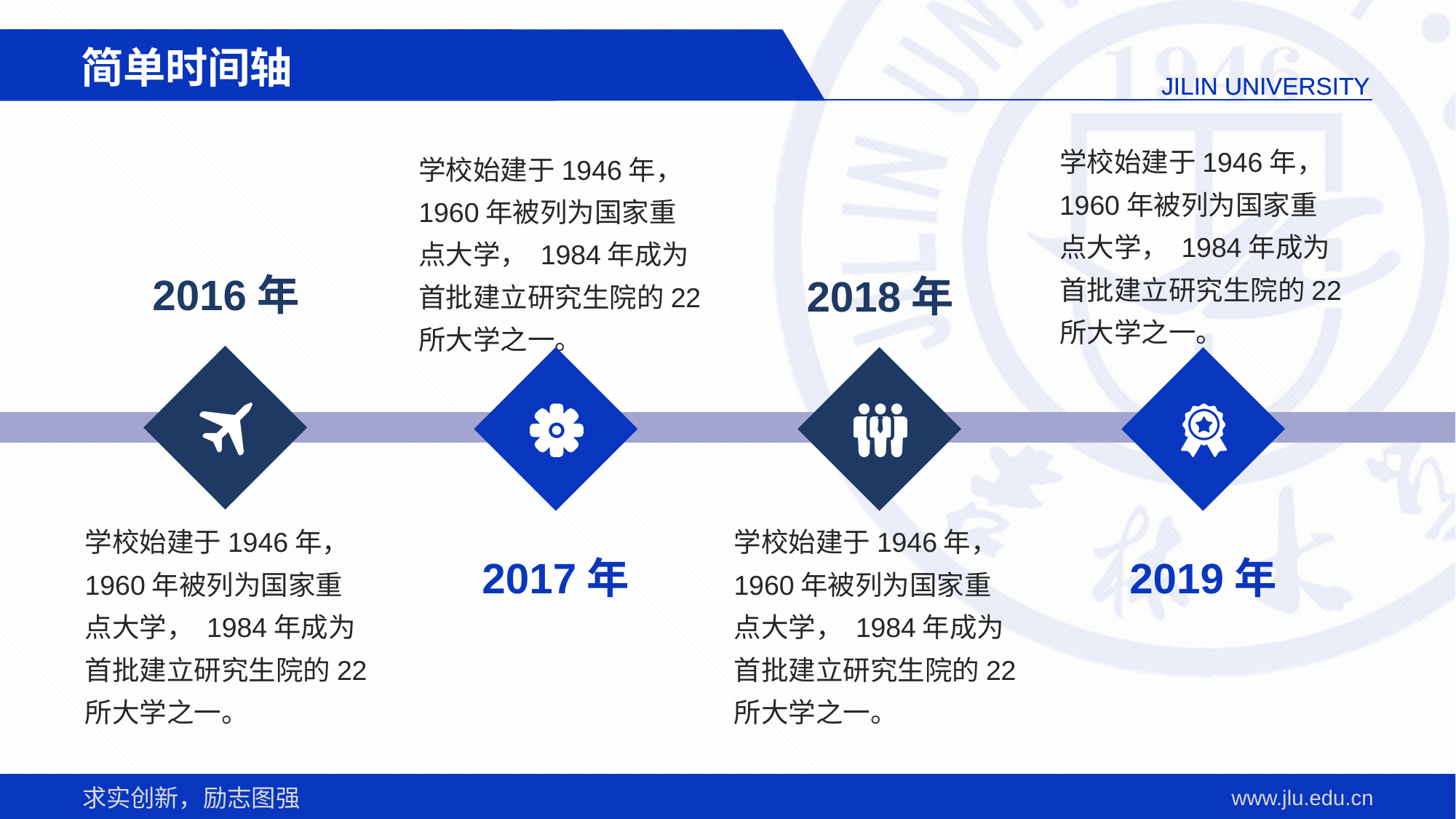

简单时间轴
学校始建于1946年，1960年被列为国家重点大学， 1984年成为首批建立研究生院的22所大学之一。

学校始建于1946年，1960年被列为国家重点大学， 1984年成为首批建立研究生院的22所大学之一。
2016年
2018年

学校始建于1946年，1960年被列为国家重点大学， 1984年成为首批建立研究生院的22所大学之一。

学校始建于1946年，1960年被列为国家重点大学， 1984年成为首批建立研究生院的22所大学之一。

2017年
2019年